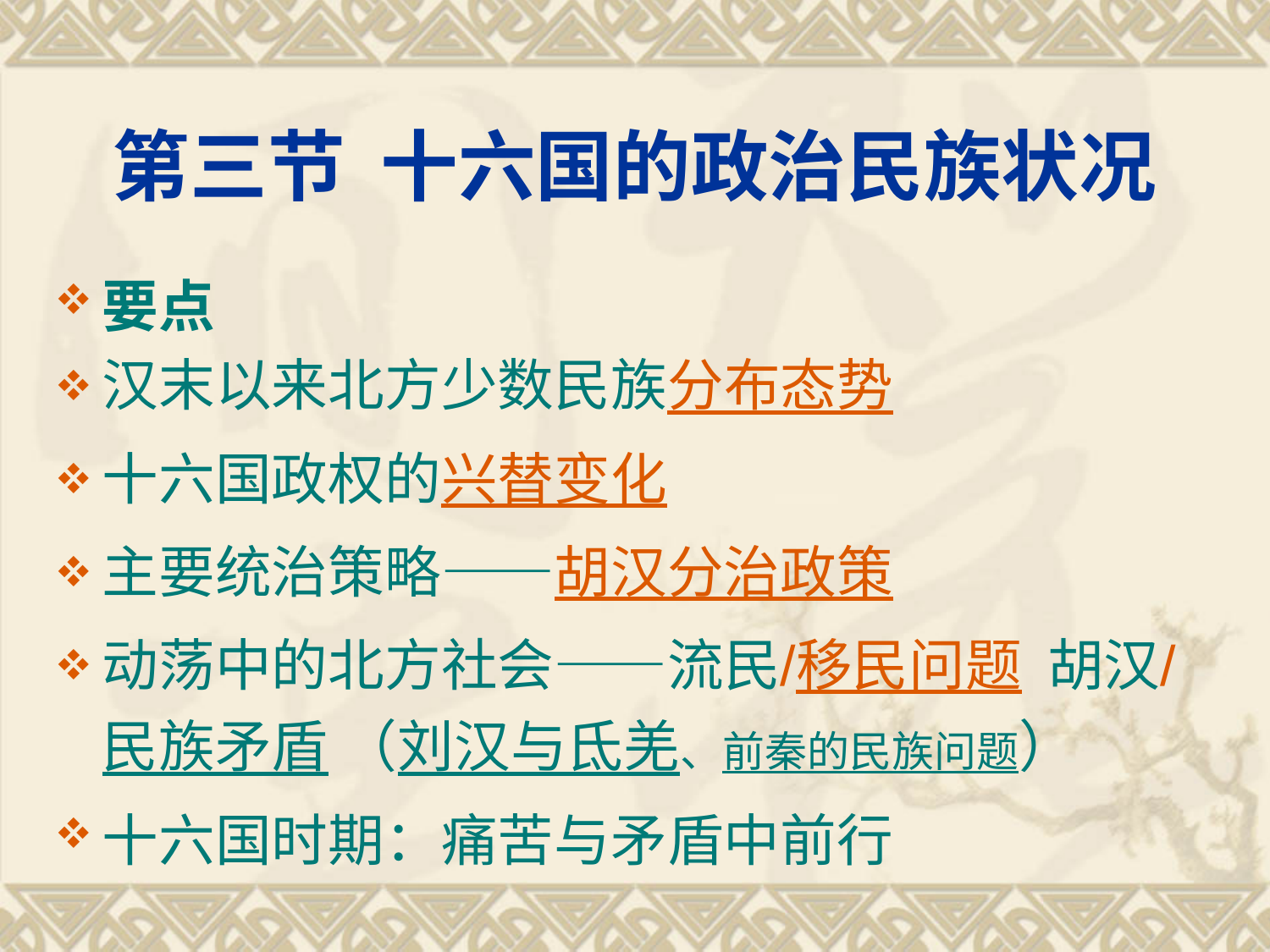

# 第三节  十六国的政治民族状况
要点
汉末以来北方少数民族分布态势
十六国政权的兴替变化
主要统治策略——胡汉分治政策
动荡中的北方社会——流民/移民问题  胡汉/民族矛盾 （刘汉与氐羌、前秦的民族问题）
十六国时期：痛苦与矛盾中前行